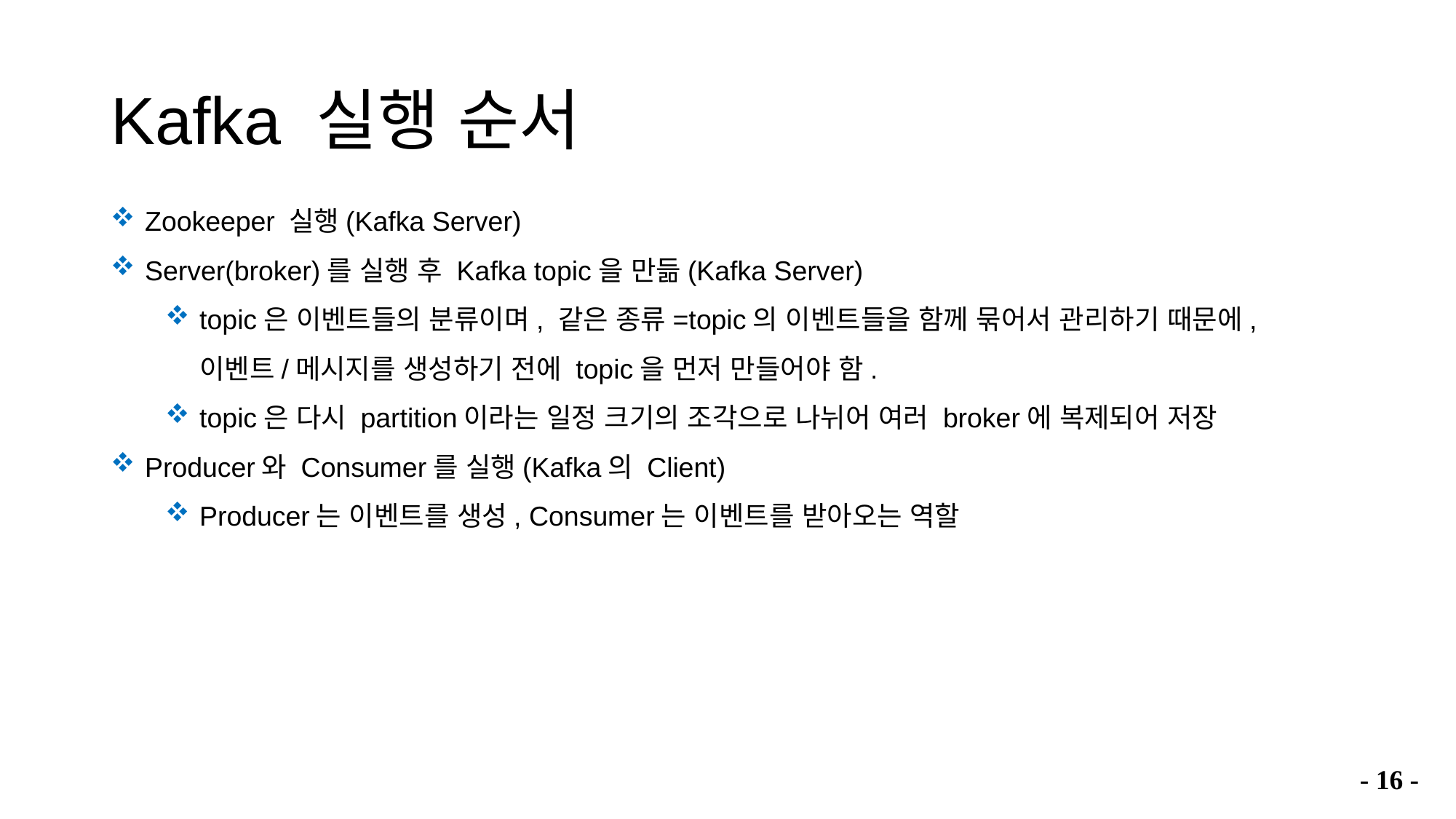

# Kafka 실행 순서
Zookeeper 실행(Kafka Server)
Server(broker)를 실행 후 Kafka topic을 만듦(Kafka Server)
topic은 이벤트들의 분류이며, 같은 종류=topic의 이벤트들을 함께 묶어서 관리하기 때문에, 이벤트/메시지를 생성하기 전에 topic을 먼저 만들어야 함.
topic은 다시 partition이라는 일정 크기의 조각으로 나뉘어 여러 broker에 복제되어 저장
Producer와 Consumer를 실행(Kafka의 Client)
Producer는 이벤트를 생성, Consumer는 이벤트를 받아오는 역할
- 16 -